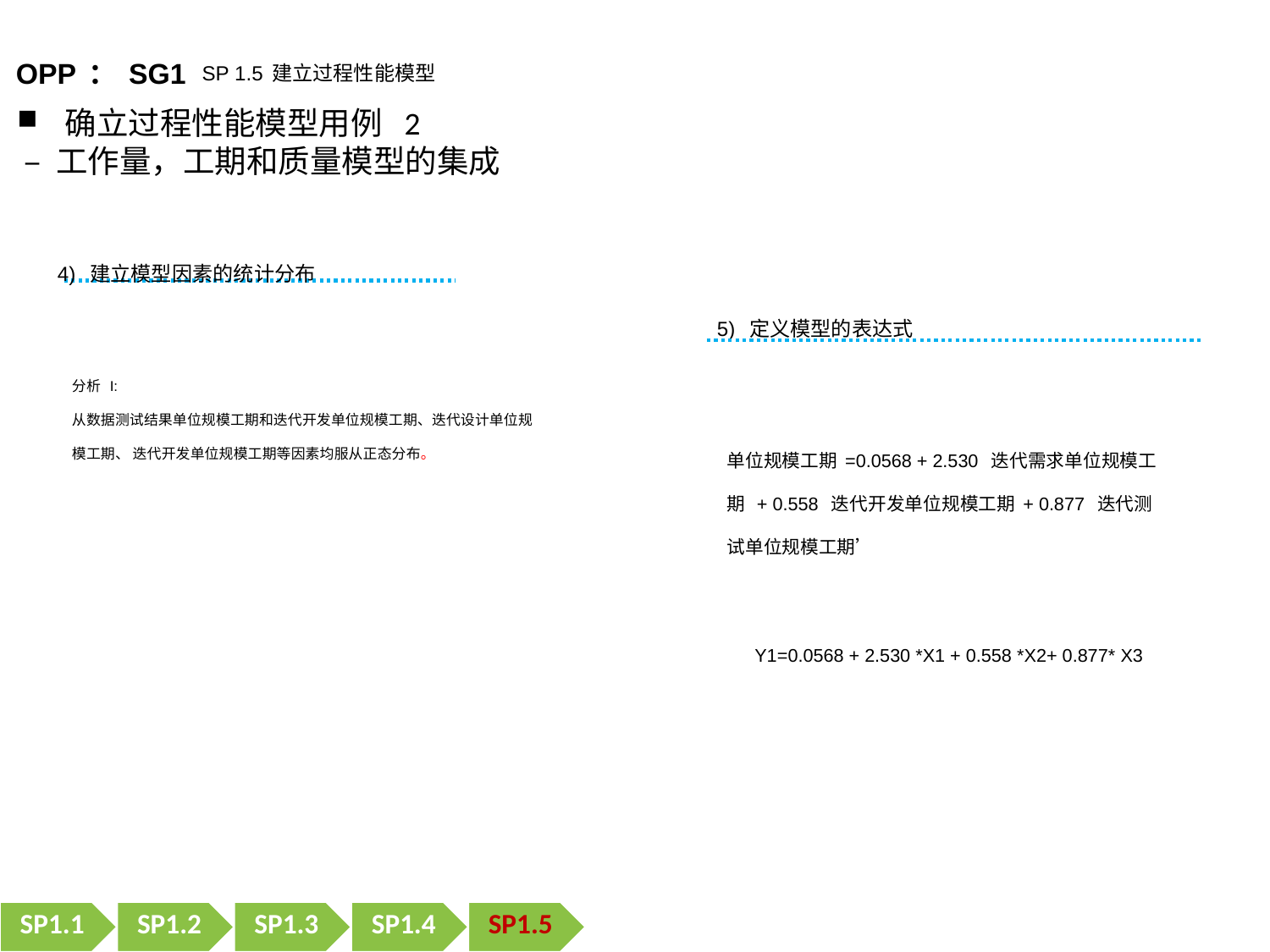

OPP：SG1  SP 1.5建立过程性能模型
确立过程性能模型用例  2
 – 工作量，工期和质量模型的集成
4) 建立模型因素的统计分布
5) 定义模型的表达式
分析 I:
从数据测试结果单位规模工期和迭代开发单位规模工期、迭代设计单位规模工期、 迭代开发单位规模工期等因素均服从正态分布。

单位规模工期=0.0568 + 2.530 迭代需求单位规模工期 + 0.558 迭代开发单位规模工期+ 0.877 迭代测试单位规模工期’
Y1=0.0568 + 2.530 *X1 + 0.558 *X2+ 0.877* X3
SP1.1
SP1.2
SP1.3
SP1.4
SP1.5